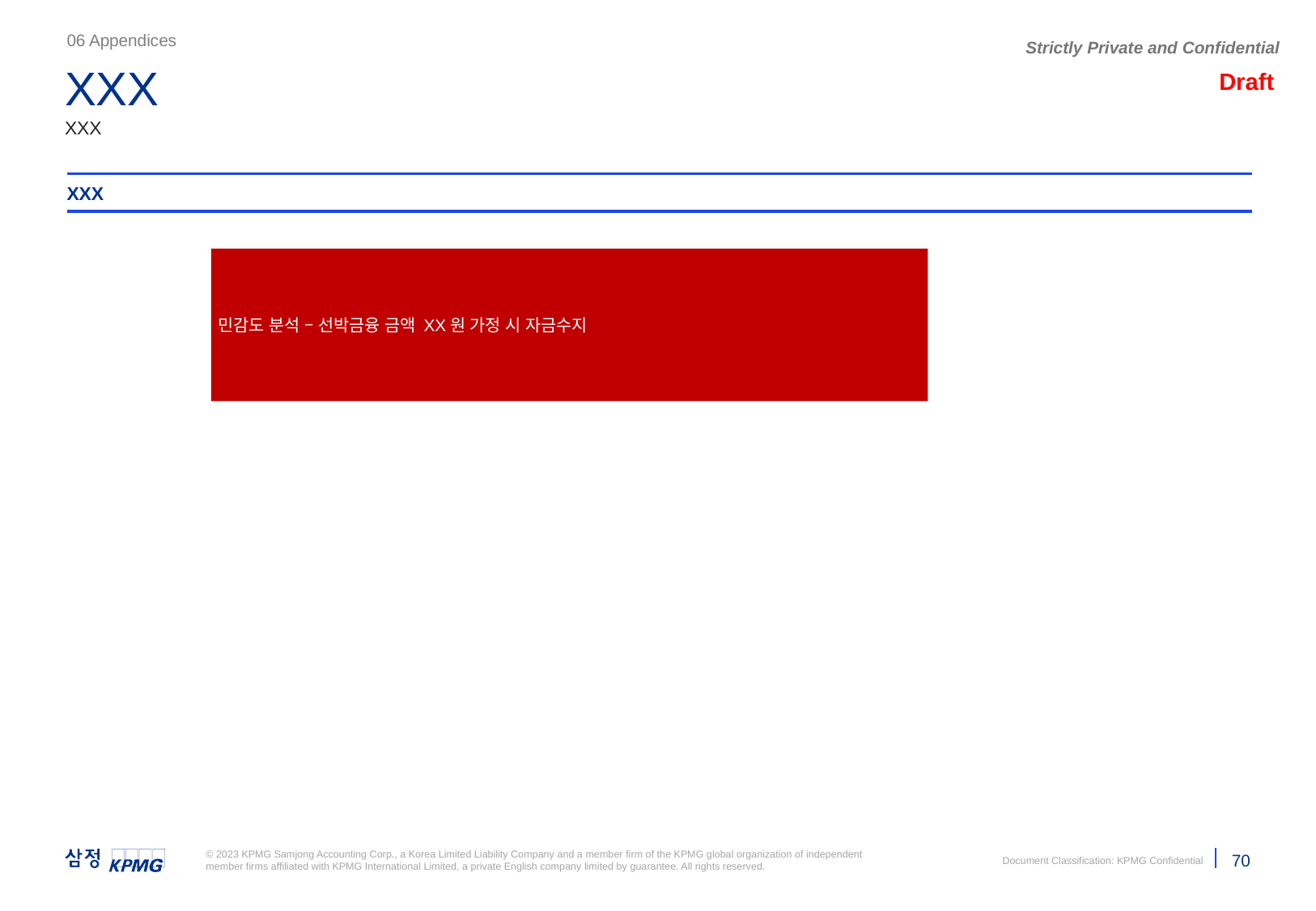

06 Appendices
XXX
XXX
XXX
민감도 분석 – 선박금융 금액 XX원 가정 시 자금수지